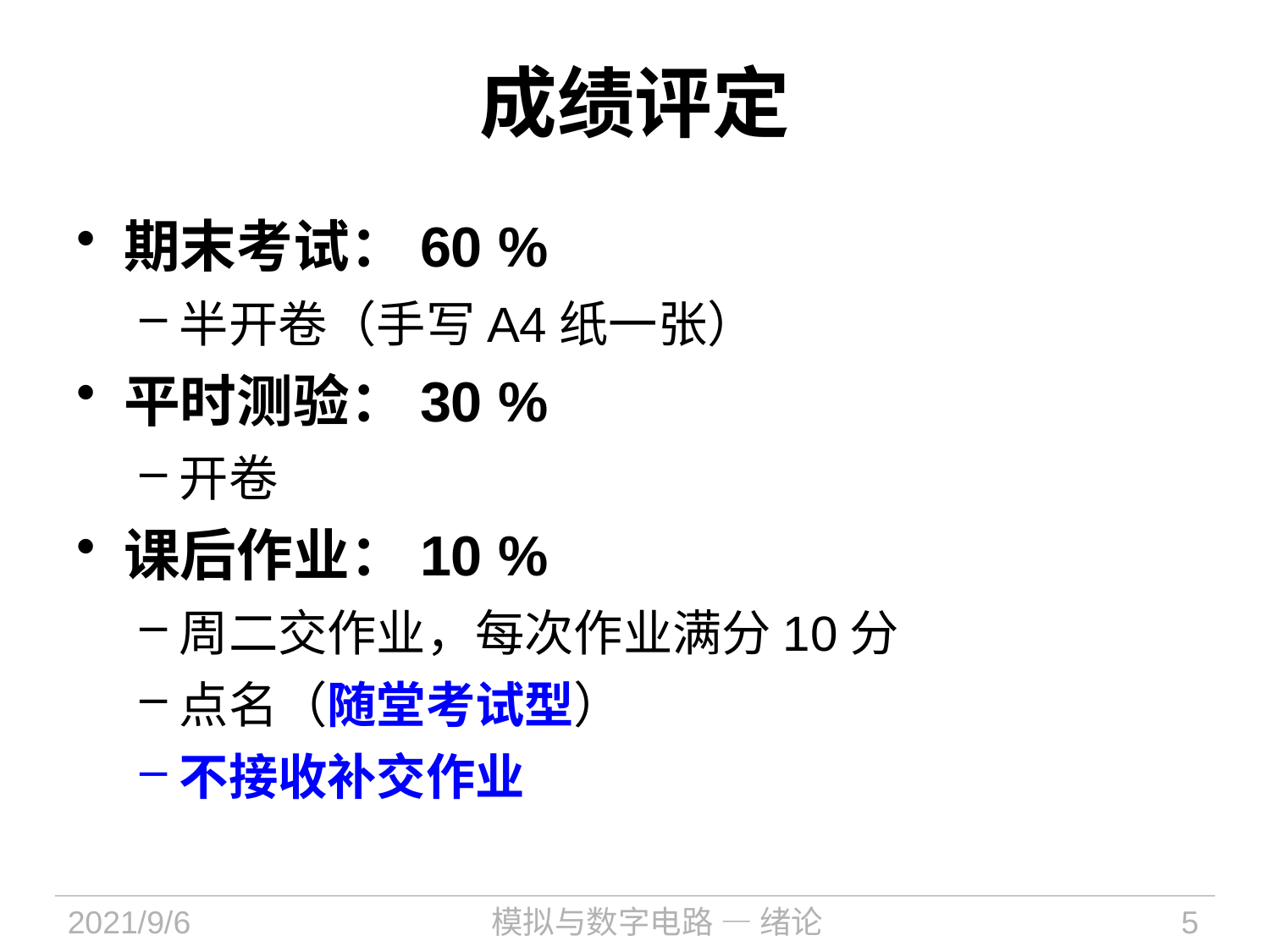

# 成绩评定
期末考试：60 %
半开卷（手写A4纸一张）
平时测验：30 %
开卷
课后作业：10 %
周二交作业，每次作业满分10分
点名（随堂考试型）
不接收补交作业
2021/9/6
模拟与数字电路 — 绪论
5